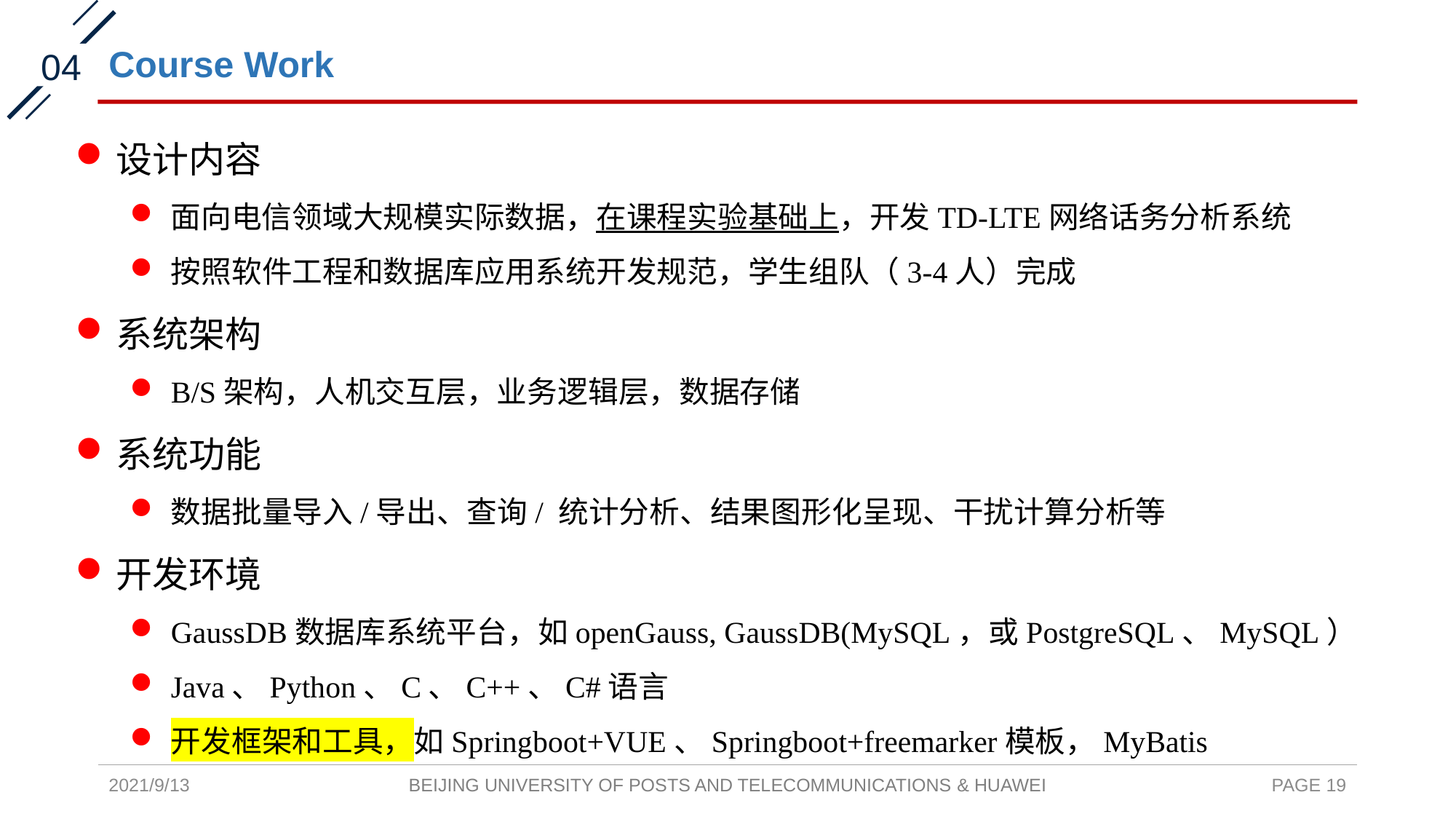

# Course Work
04
设计内容
面向电信领域大规模实际数据，在课程实验基础上，开发TD-LTE网络话务分析系统
按照软件工程和数据库应用系统开发规范，学生组队（3-4人）完成
系统架构
B/S架构，人机交互层，业务逻辑层，数据存储
系统功能
数据批量导入/导出、查询/ 统计分析、结果图形化呈现、干扰计算分析等
开发环境
GaussDB数据库系统平台，如openGauss, GaussDB(MySQL，或PostgreSQL、MySQL）
Java、Python、C、C++、C#语言
开发框架和工具，如Springboot+VUE、Springboot+freemarker模板，MyBatis

2021/9/13
PAGE 19